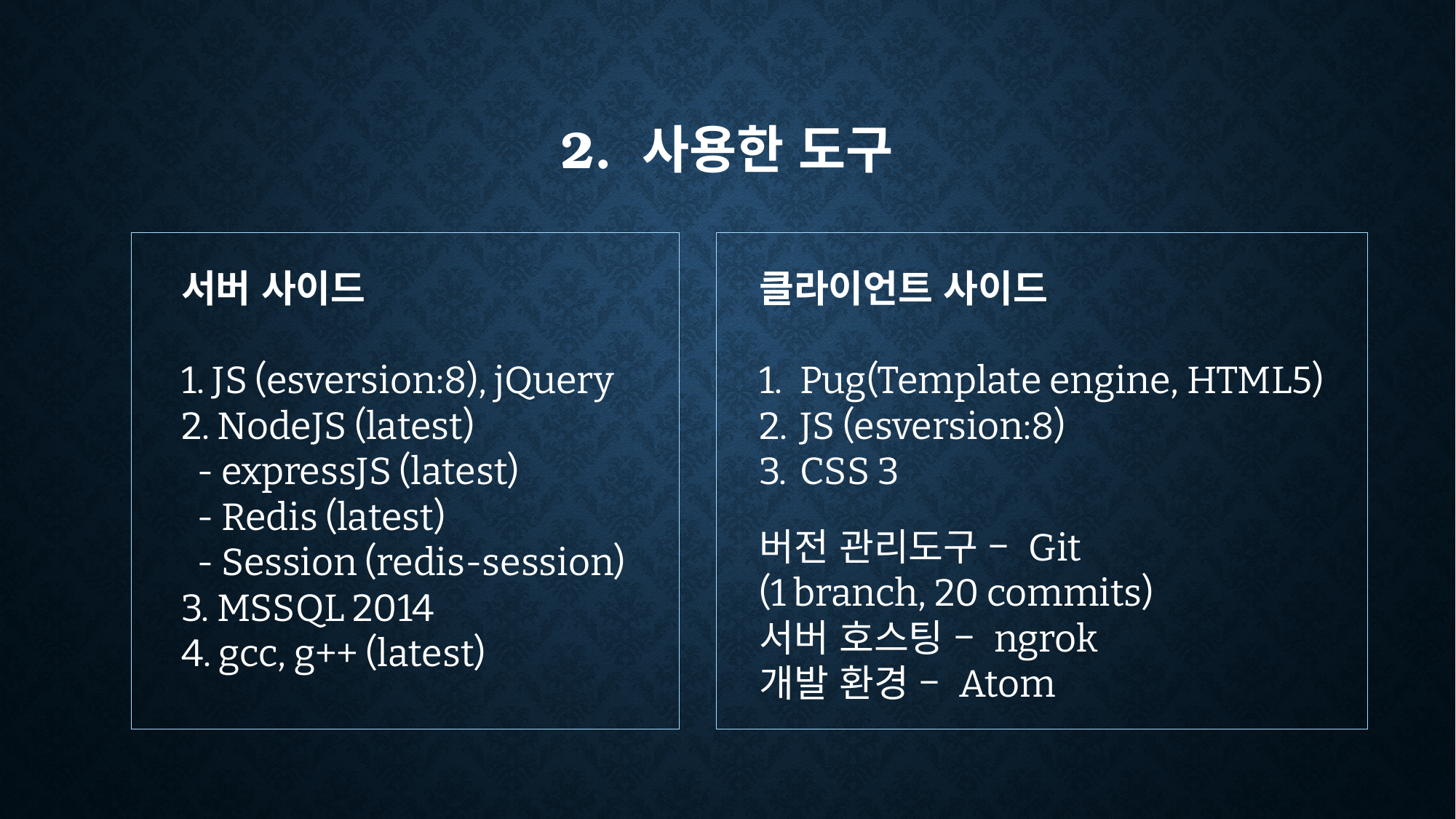

# 2. 사용한 도구

서버 사이드

1. JS (esversion:8), jQuery
2. NodeJS (latest)
  - expressJS (latest)
  - Redis (latest)
  - Session (redis-session)
3. MSSQL 2014
4. gcc, g++ (latest)

클라이언트 사이드

Pug(Template engine, HTML5)
JS (esversion:8)
CSS 3
버전 관리도구 – Git
(1 branch, 20 commits)
서버 호스팅 – ngrok
개발 환경 – Atom